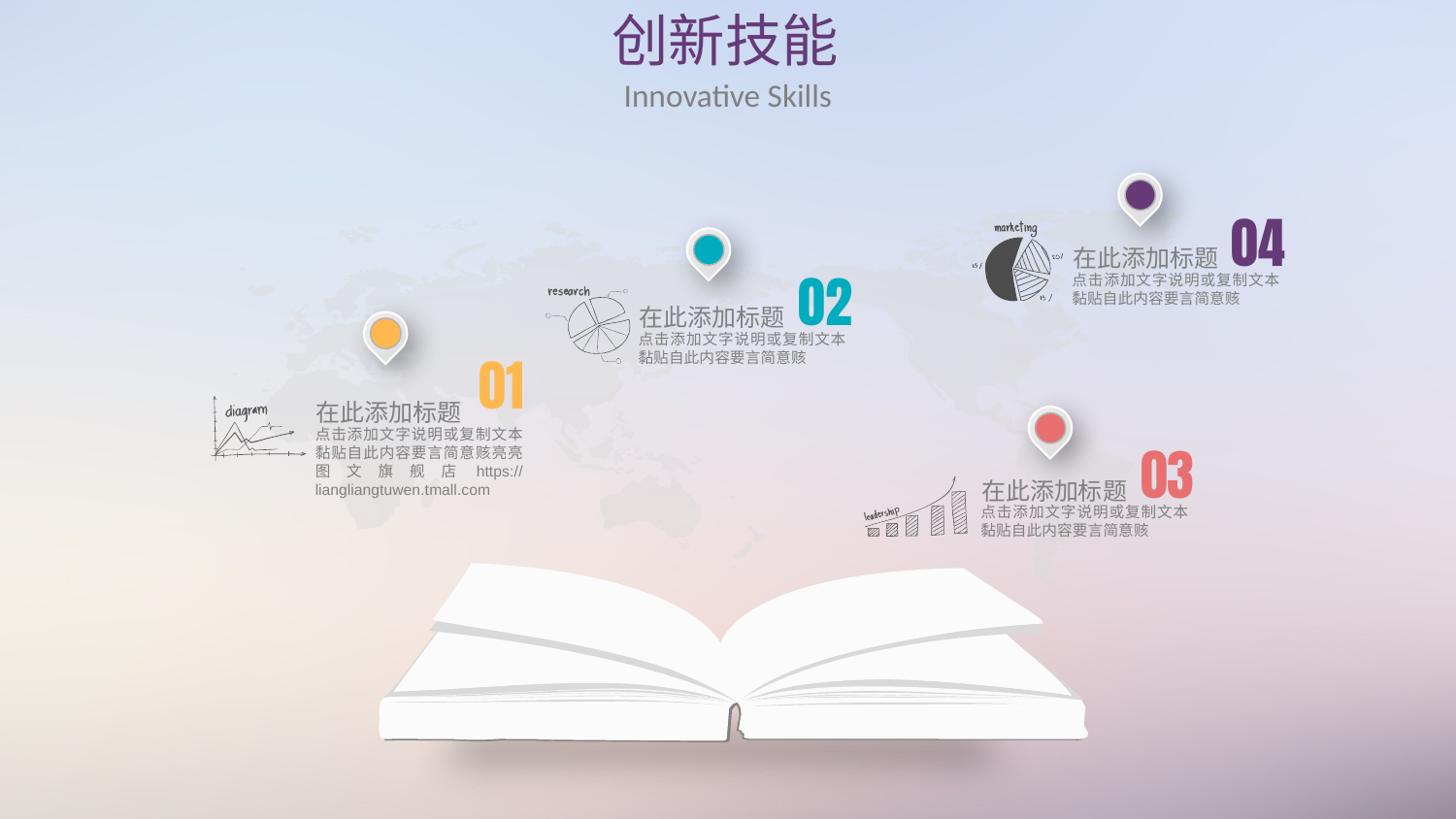

创新技能
Innovative Skills

04
在此添加标题
点击添加文字说明或复制文本黏贴自此内容要言简意赅

02
在此添加标题
点击添加文字说明或复制文本黏贴自此内容要言简意赅

01
在此添加标题
点击添加文字说明或复制文本黏贴自此内容要言简意赅亮亮图文旗舰店https://liangliangtuwen.tmall.com

03
在此添加标题
点击添加文字说明或复制文本黏贴自此内容要言简意赅